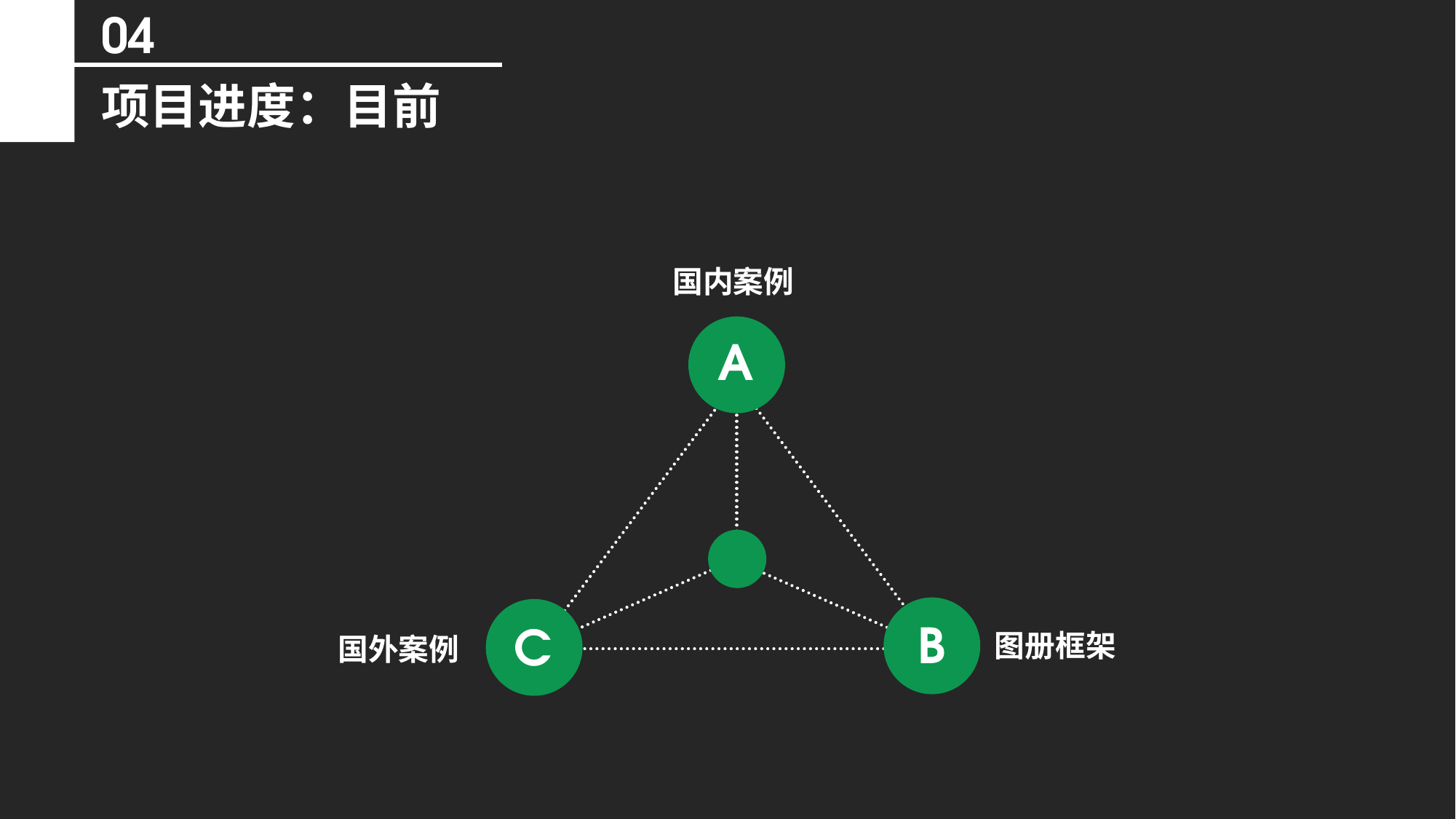

04
项目进度：目前
国内案例

A

B

C
图册框架
国外案例